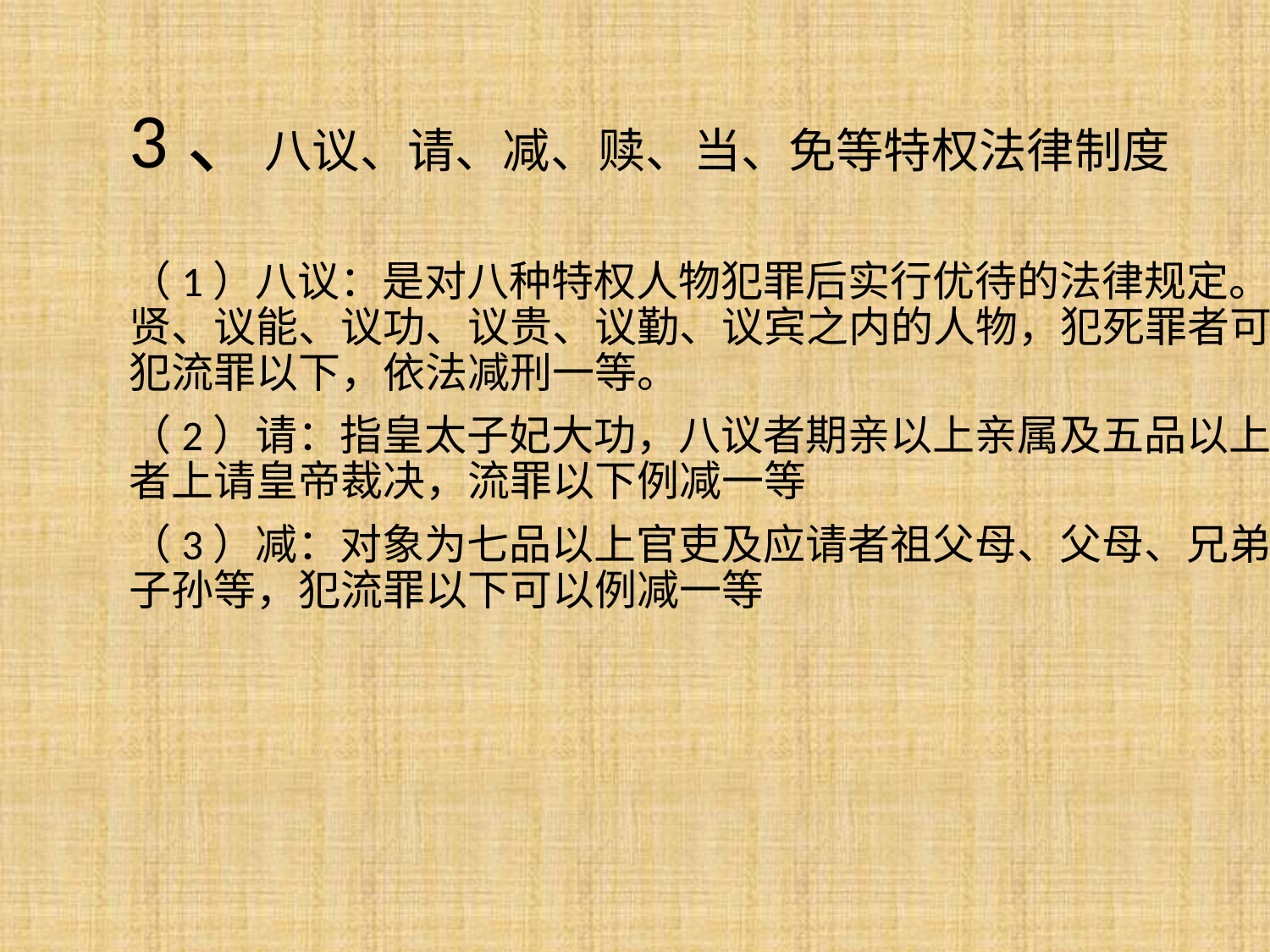

# 3、八议、请、减、赎、当、免等特权法律制度
（1）八议：是对八种特权人物犯罪后实行优待的法律规定。凡属议亲、议贤、议能、议功、议贵、议勤、议宾之内的人物，犯死罪者可以请皇帝裁决，犯流罪以下，依法减刑一等。
（2）请：指皇太子妃大功，八议者期亲以上亲属及五品以上官吏。犯死罪者上请皇帝裁决，流罪以下例减一等
（3）减：对象为七品以上官吏及应请者祖父母、父母、兄弟、姊妹、妻、子孙等，犯流罪以下可以例减一等